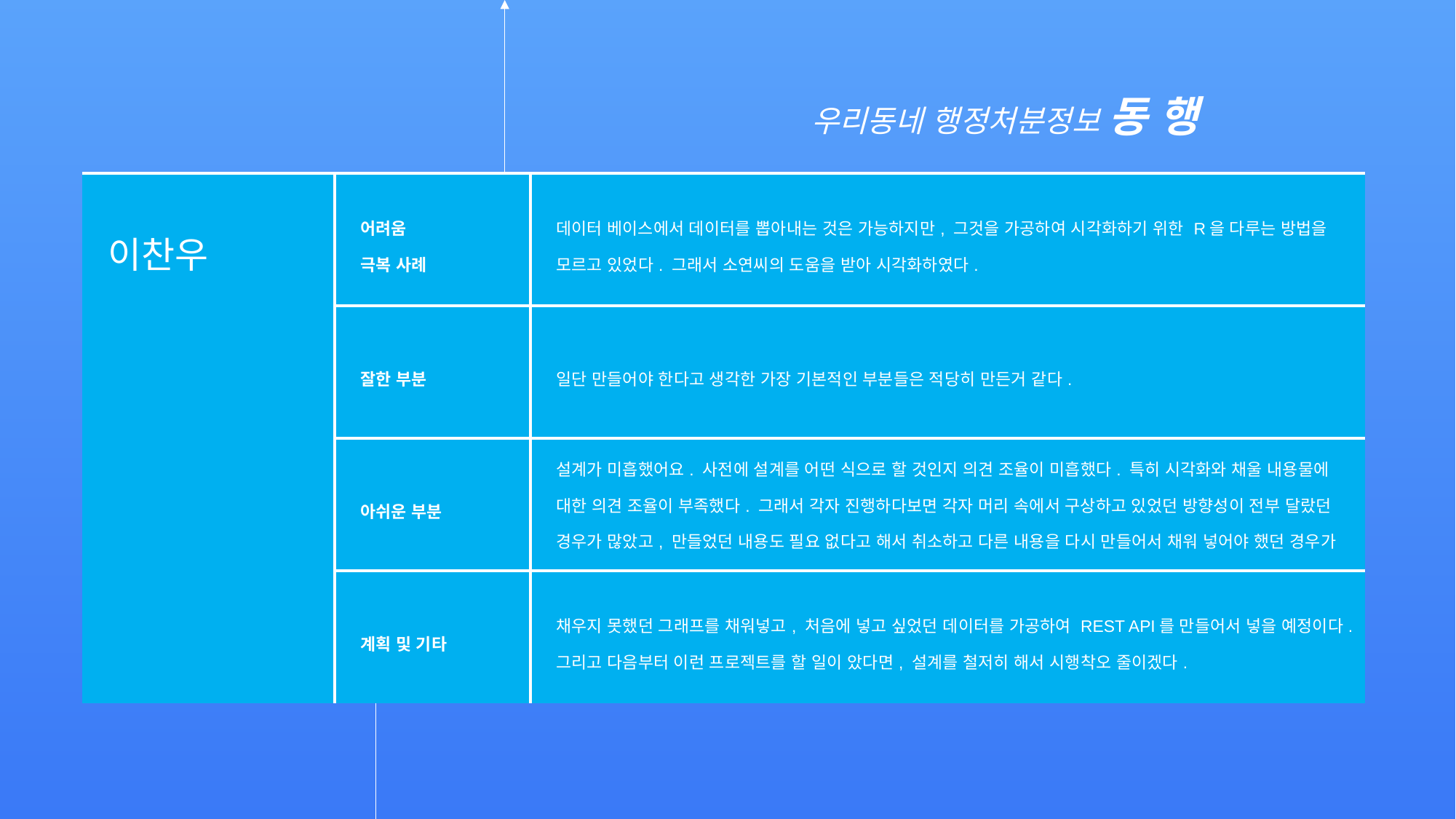

우리동네 행정처분정보 동 행
| 이찬우 | 어려움 극복 사례 | 데이터 베이스에서 데이터를 뽑아내는 것은 가능하지만, 그것을 가공하여 시각화하기 위한 R을 다루는 방법을 모르고 있었다. 그래서 소연씨의 도움을 받아 시각화하였다. |
| --- | --- | --- |
|  | 잘한 부분 | 일단 만들어야 한다고 생각한 가장 기본적인 부분들은 적당히 만든거 같다. |
|  | 아쉬운 부분 | 설계가 미흡했어요. 사전에 설계를 어떤 식으로 할 것인지 의견 조율이 미흡했다. 특히 시각화와 채울 내용물에 대한 의견 조율이 부족했다. 그래서 각자 진행하다보면 각자 머리 속에서 구상하고 있었던 방향성이 전부 달랐던 경우가 많았고, 만들었던 내용도 필요 없다고 해서 취소하고 다른 내용을 다시 만들어서 채워 넣어야 했던 경우가 많았다. |
|  | 계획 및 기타 | 채우지 못했던 그래프를 채워넣고, 처음에 넣고 싶었던 데이터를 가공하여 REST API를 만들어서 넣을 예정이다. 그리고 다음부터 이런 프로젝트를 할 일이 았다면, 설계를 철저히 해서 시행착오 줄이겠다. |